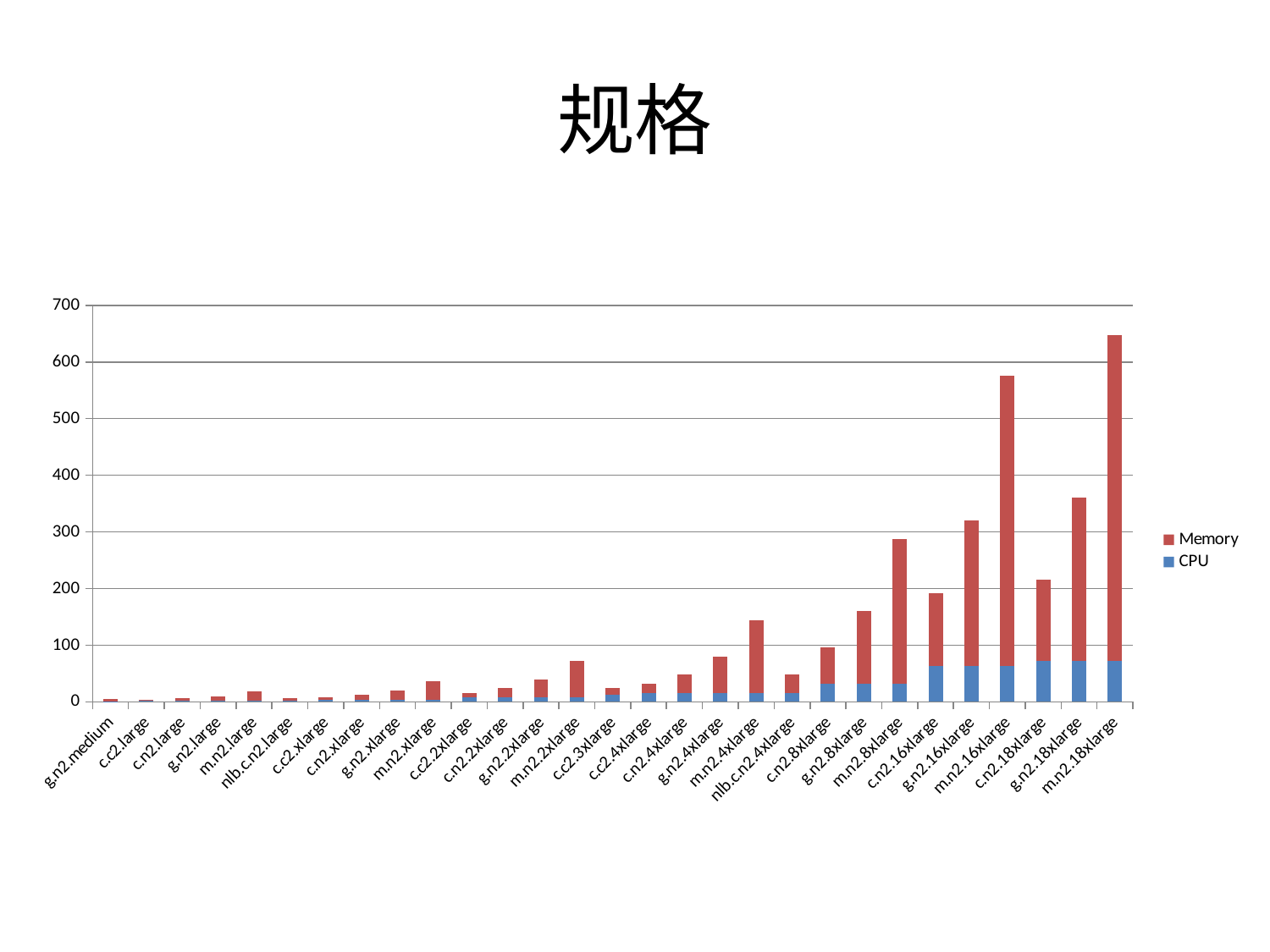

# 规格

### Chart

| Category | CPU | Memory |
|---|---|---|
| g.n2.medium | 1.0 | 4.0 |
| c.c2.large | 2.0 | 2.0 |
| c.n2.large | 2.0 | 4.0 |
| g.n2.large | 2.0 | 8.0 |
| m.n2.large | 2.0 | 16.0 |
| nlb.c.n2.large | 2.0 | 4.0 |
| c.c2.xlarge | 4.0 | 4.0 |
| c.n2.xlarge | 4.0 | 8.0 |
| g.n2.xlarge | 4.0 | 16.0 |
| m.n2.xlarge | 4.0 | 32.0 |
| c.c2.2xlarge | 8.0 | 8.0 |
| c.n2.2xlarge | 8.0 | 16.0 |
| g.n2.2xlarge | 8.0 | 32.0 |
| m.n2.2xlarge | 8.0 | 64.0 |
| c.c2.3xlarge | 12.0 | 12.0 |
| c.c2.4xlarge | 16.0 | 16.0 |
| c.n2.4xlarge | 16.0 | 32.0 |
| g.n2.4xlarge | 16.0 | 64.0 |
| m.n2.4xlarge | 16.0 | 128.0 |
| nlb.c.n2.4xlarge | 16.0 | 32.0 |
| c.n2.8xlarge | 32.0 | 64.0 |
| g.n2.8xlarge | 32.0 | 128.0 |
| m.n2.8xlarge | 32.0 | 256.0 |
| c.n2.16xlarge | 64.0 | 128.0 |
| g.n2.16xlarge | 64.0 | 256.0 |
| m.n2.16xlarge | 64.0 | 512.0 |
| c.n2.18xlarge | 72.0 | 144.0 |
| g.n2.18xlarge | 72.0 | 288.0 |
| m.n2.18xlarge | 72.0 | 576.0 |